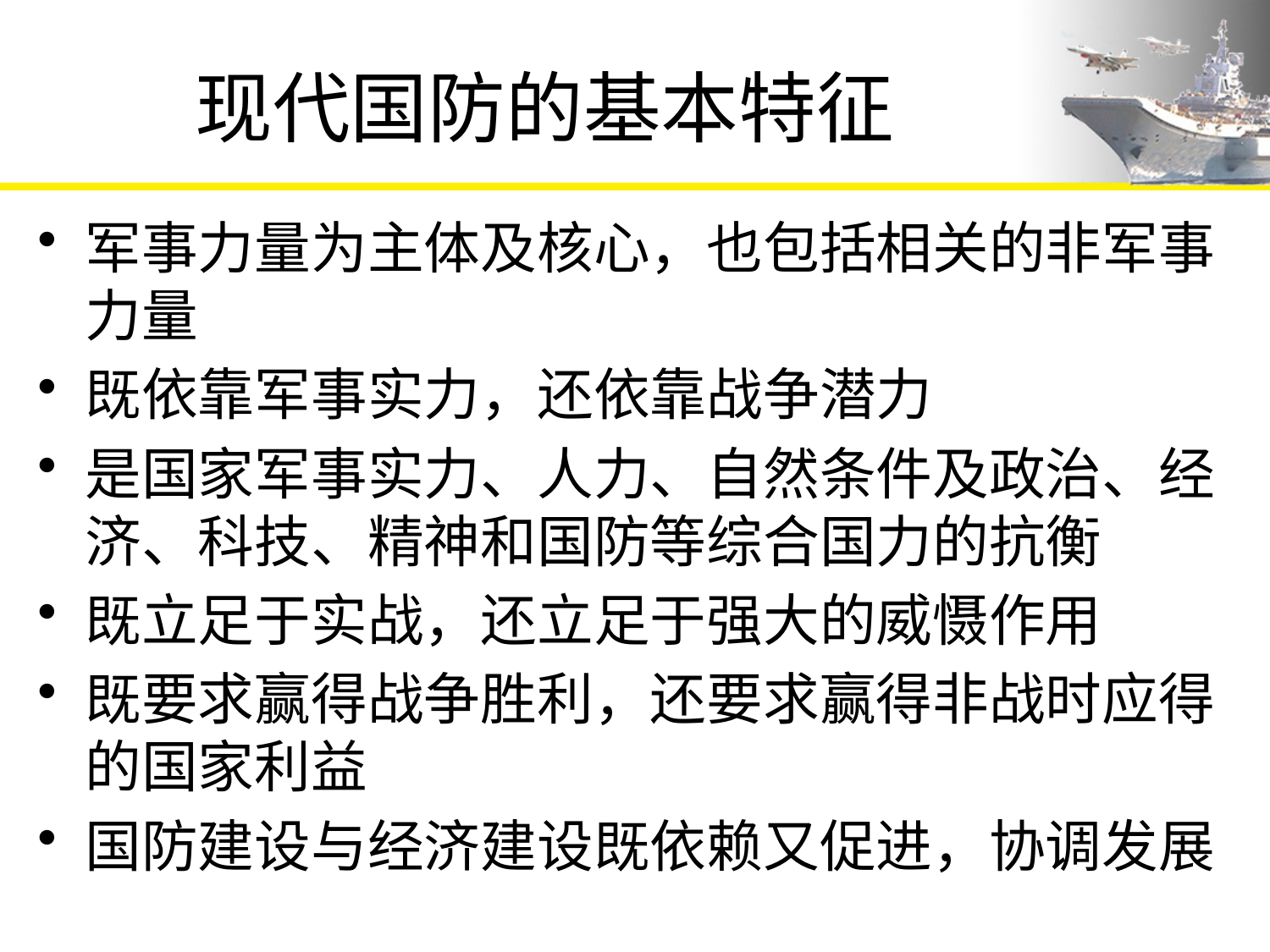

# 现代国防的基本特征
军事力量为主体及核心，也包括相关的非军事力量
既依靠军事实力，还依靠战争潜力
是国家军事实力、人力、自然条件及政治、经济、科技、精神和国防等综合国力的抗衡
既立足于实战，还立足于强大的威慑作用
既要求赢得战争胜利，还要求赢得非战时应得的国家利益
国防建设与经济建设既依赖又促进，协调发展